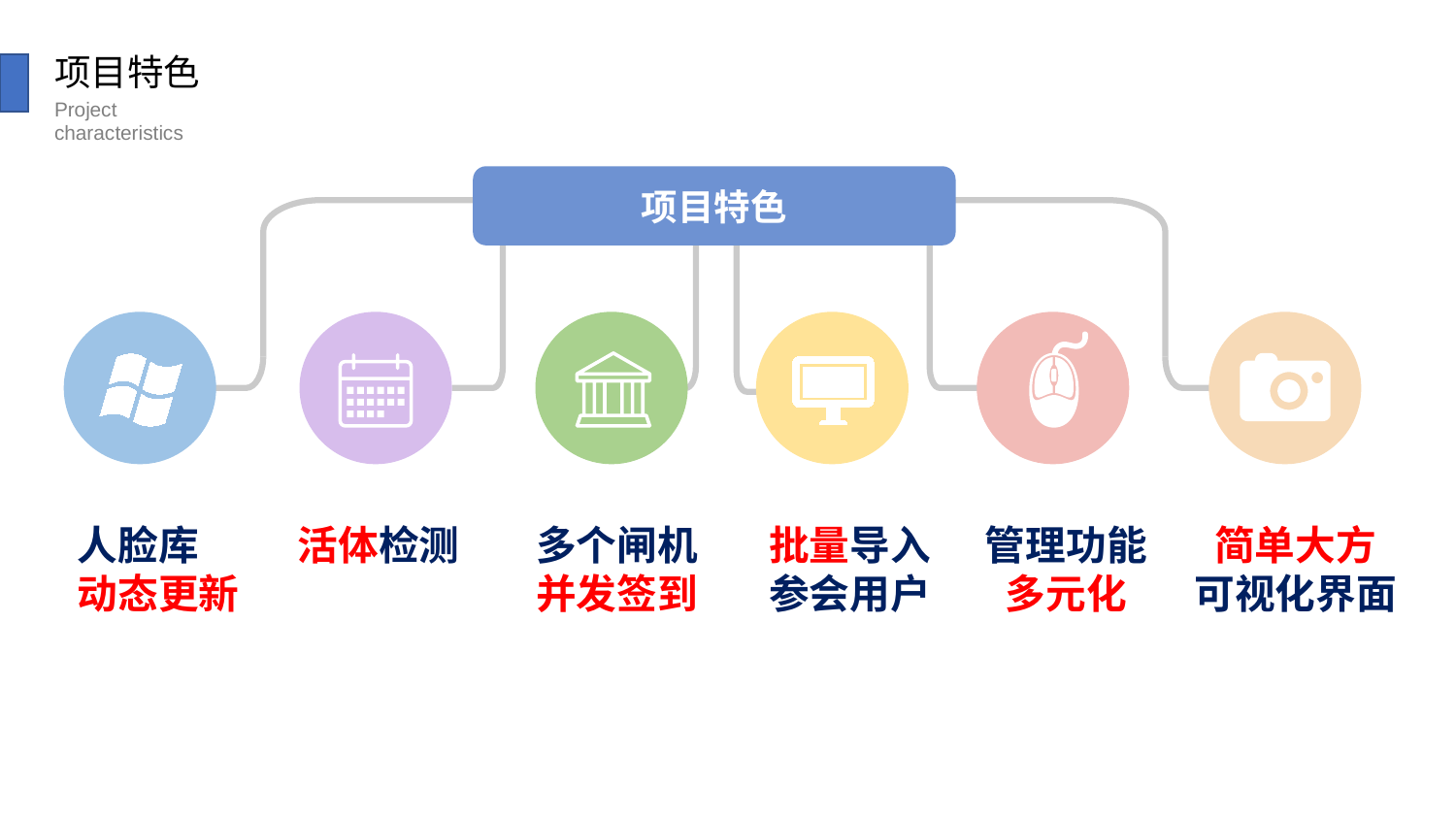

项目特色
Project characteristics
项目特色

人脸库
动态更新
多个闸机
并发签到
简单大方
可视化界面
活体检测
批量导入参会用户
管理功能多元化